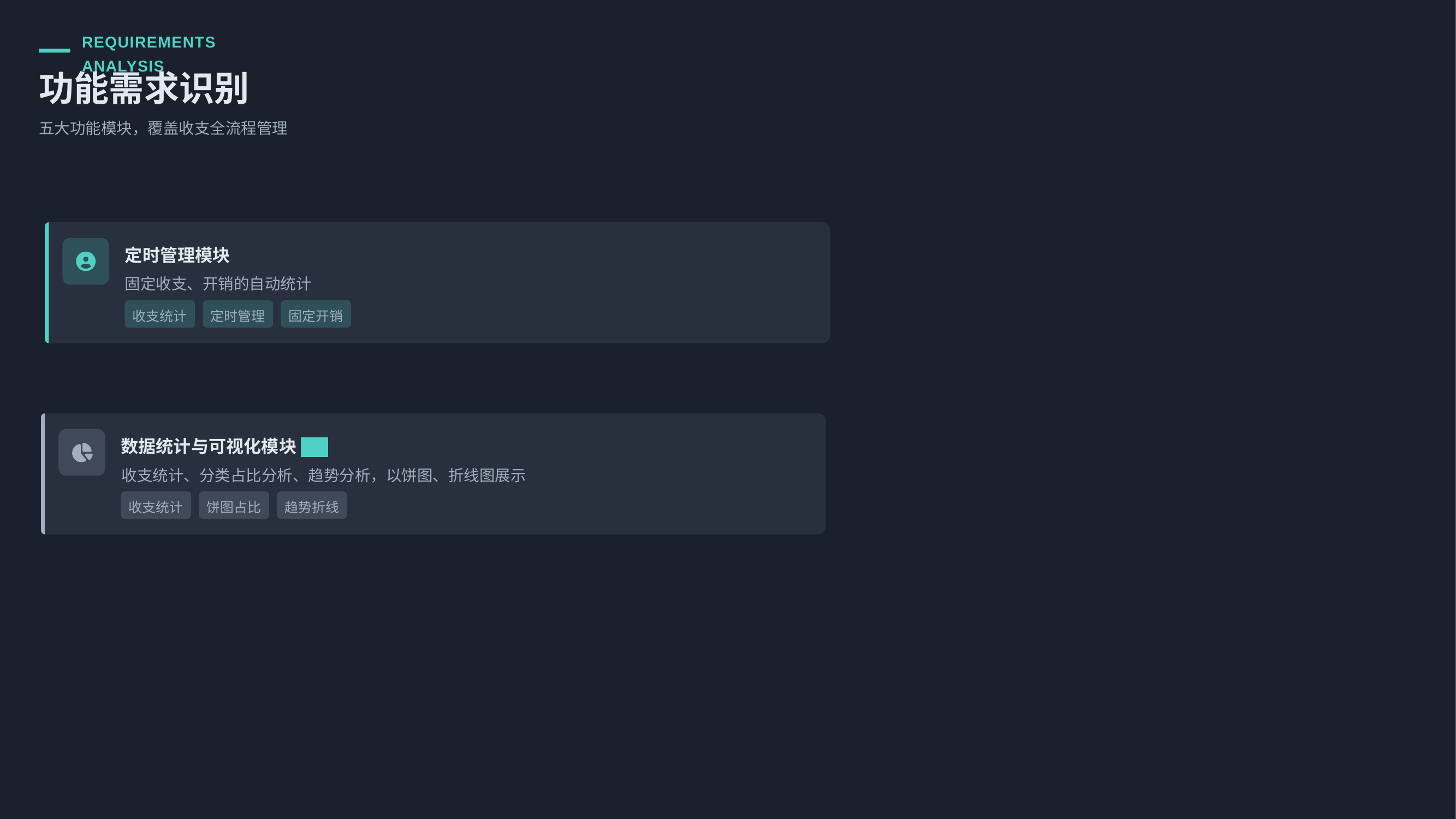

REQUIREMENTS ANALYSIS

功能需求识别
五大功能模块，覆盖收支全流程管理

定时管理模块

固定收支、开销的自动统计

收支统计

定时管理

固定开销

数据统计与可视化模块 核心

收支统计、分类占比分析、趋势分析，以饼图、折线图展示

收支统计

饼图占比

趋势折线